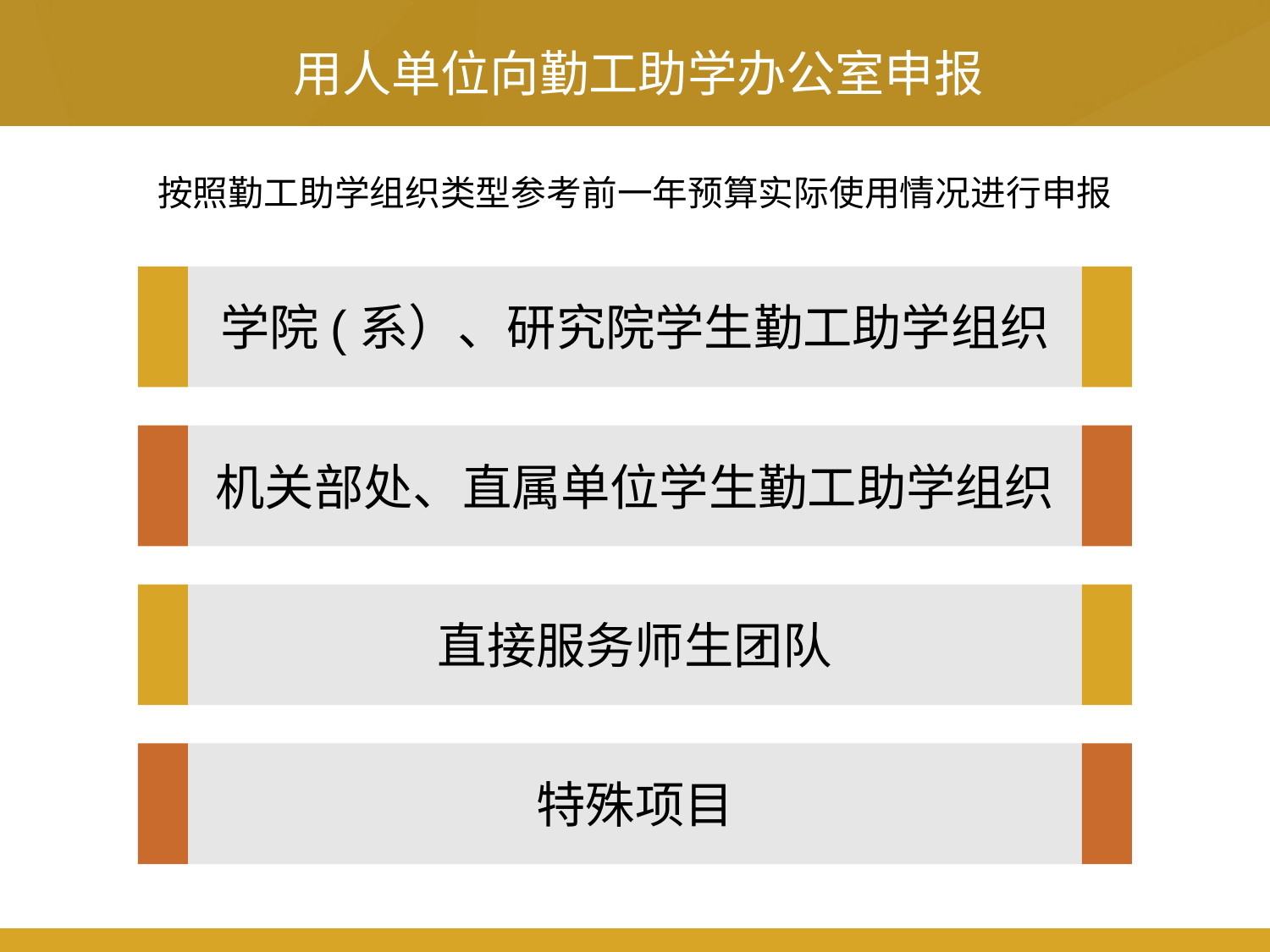

用人单位向勤工助学办公室申报
按照勤工助学组织类型参考前一年预算实际使用情况进行申报

学院(系）、研究院学生勤工助学组织

机关部处、直属单位学生勤工助学组织

直接服务师生团队

特殊项目